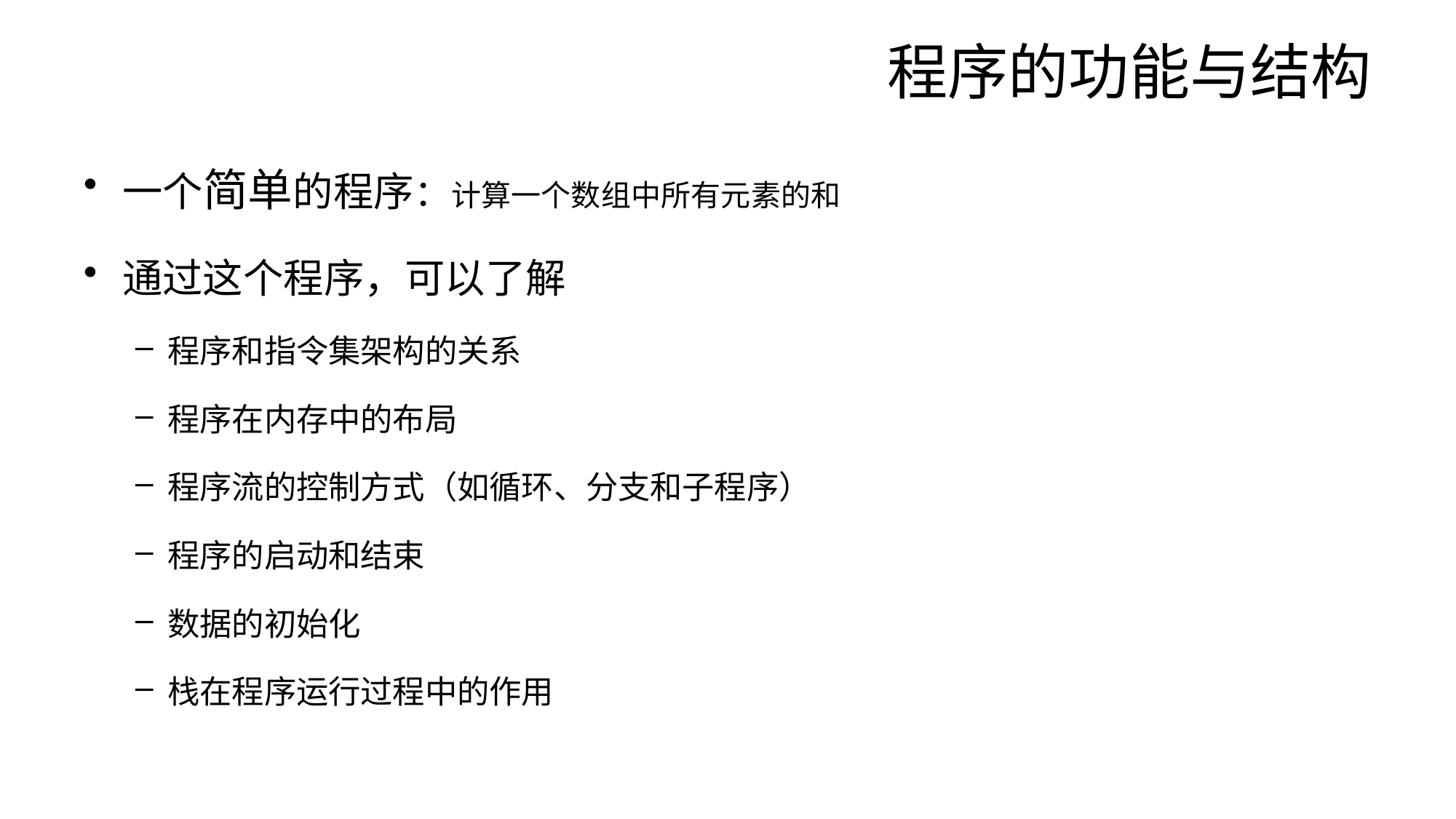

# 程序的功能与结构
一个简单的程序：计算一个数组中所有元素的和
通过这个程序，可以了解
程序和指令集架构的关系
程序在内存中的布局
程序流的控制方式（如循环、分支和子程序）
程序的启动和结束
数据的初始化
栈在程序运行过程中的作用